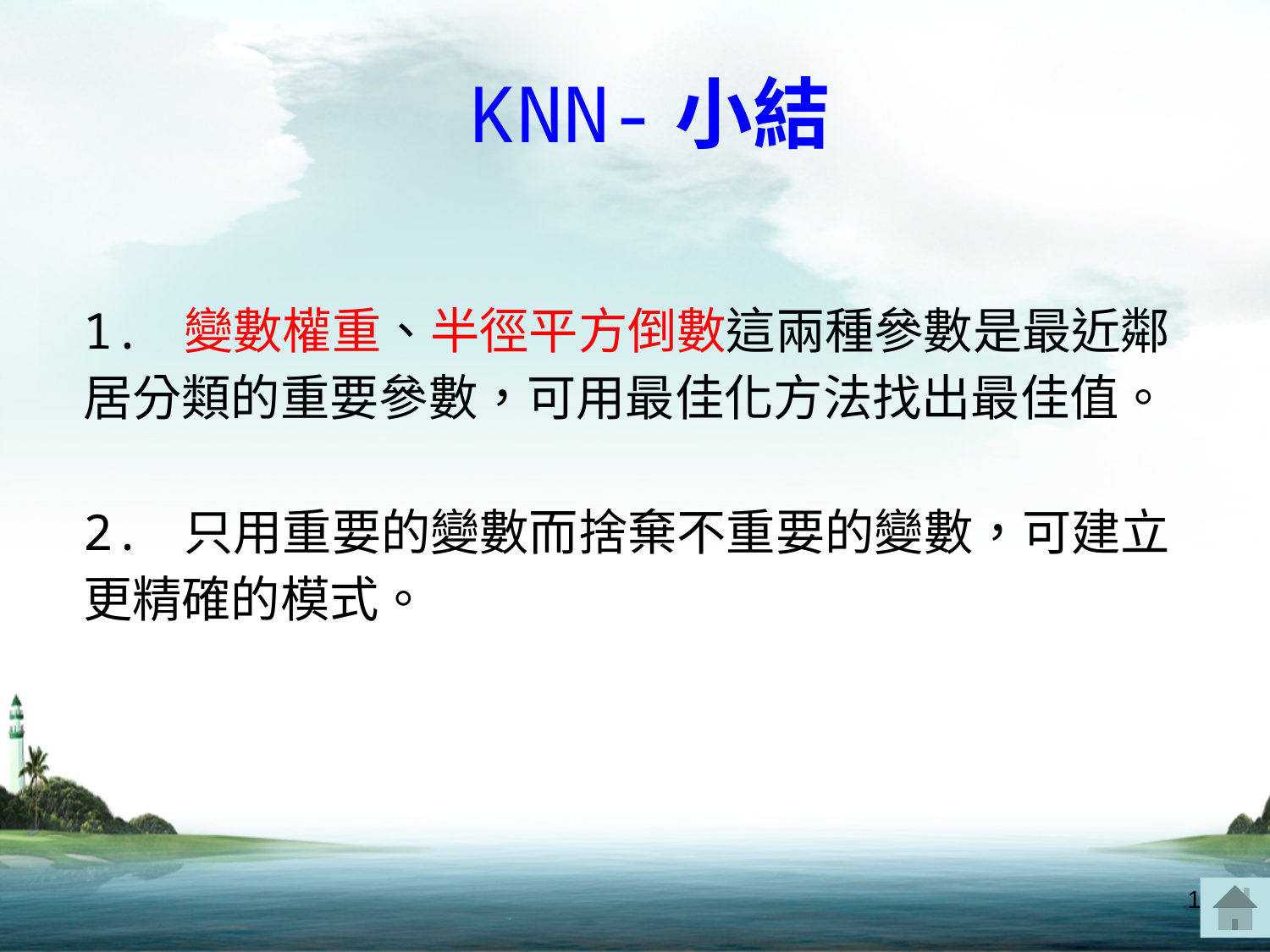

KNN-小結
1. 變數權重、半徑平方倒數這兩種參數是最近鄰居分類的重要參數，可用最佳化方法找出最佳值。

2. 只用重要的變數而捨棄不重要的變數，可建立更精確的模式。
13